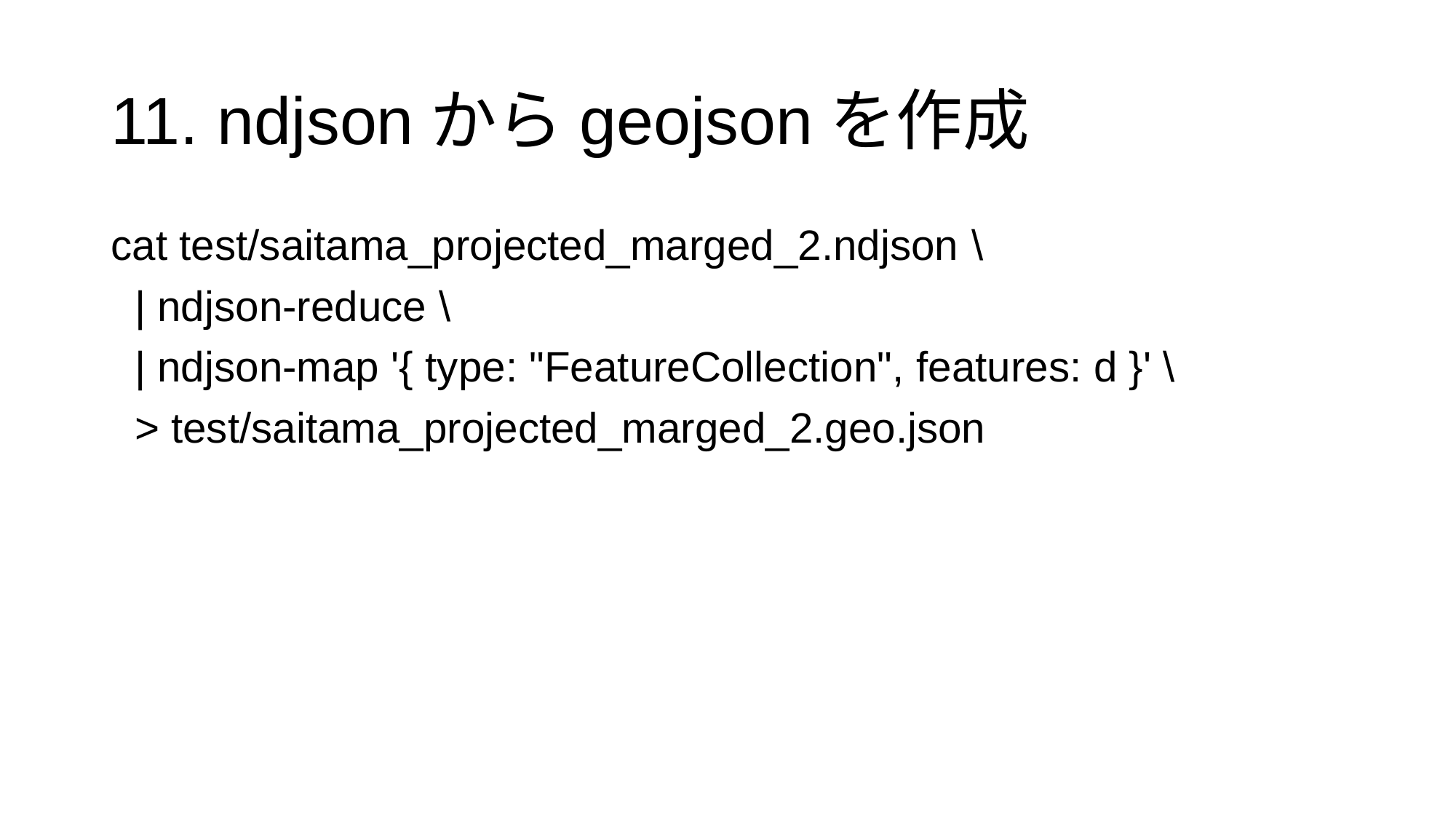

# 11. ndjsonからgeojsonを作成
cat test/saitama_projected_marged_2.ndjson \
  | ndjson-reduce \
  | ndjson-map '{ type: "FeatureCollection", features: d }' \
  > test/saitama_projected_marged_2.geo.json